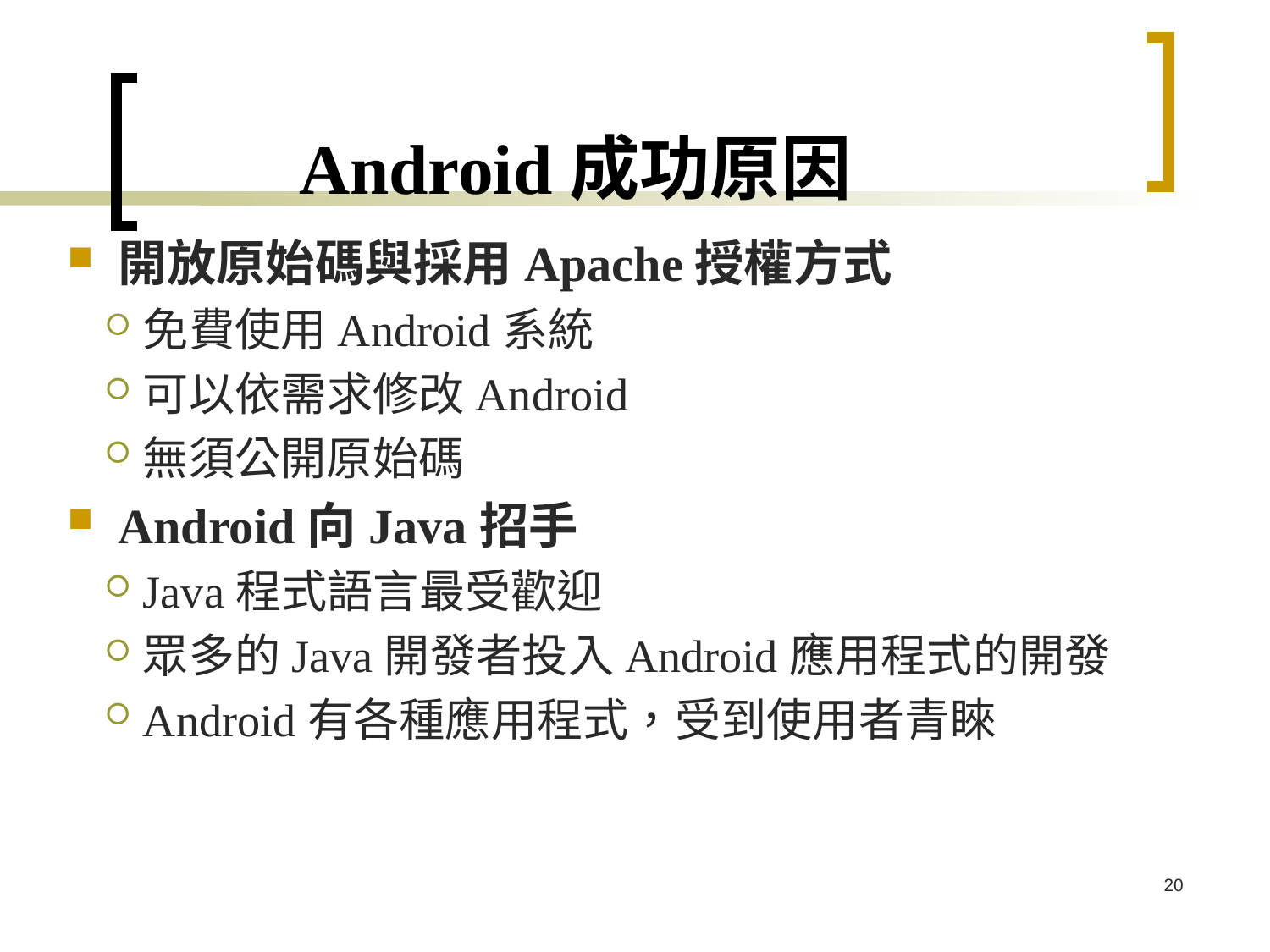

# Android成功原因
開放原始碼與採用Apache授權方式
免費使用Android系統
可以依需求修改Android
無須公開原始碼
Android向Java招手
Java程式語言最受歡迎
眾多的Java開發者投入Android應用程式的開發
Android有各種應用程式，受到使用者青睞

20